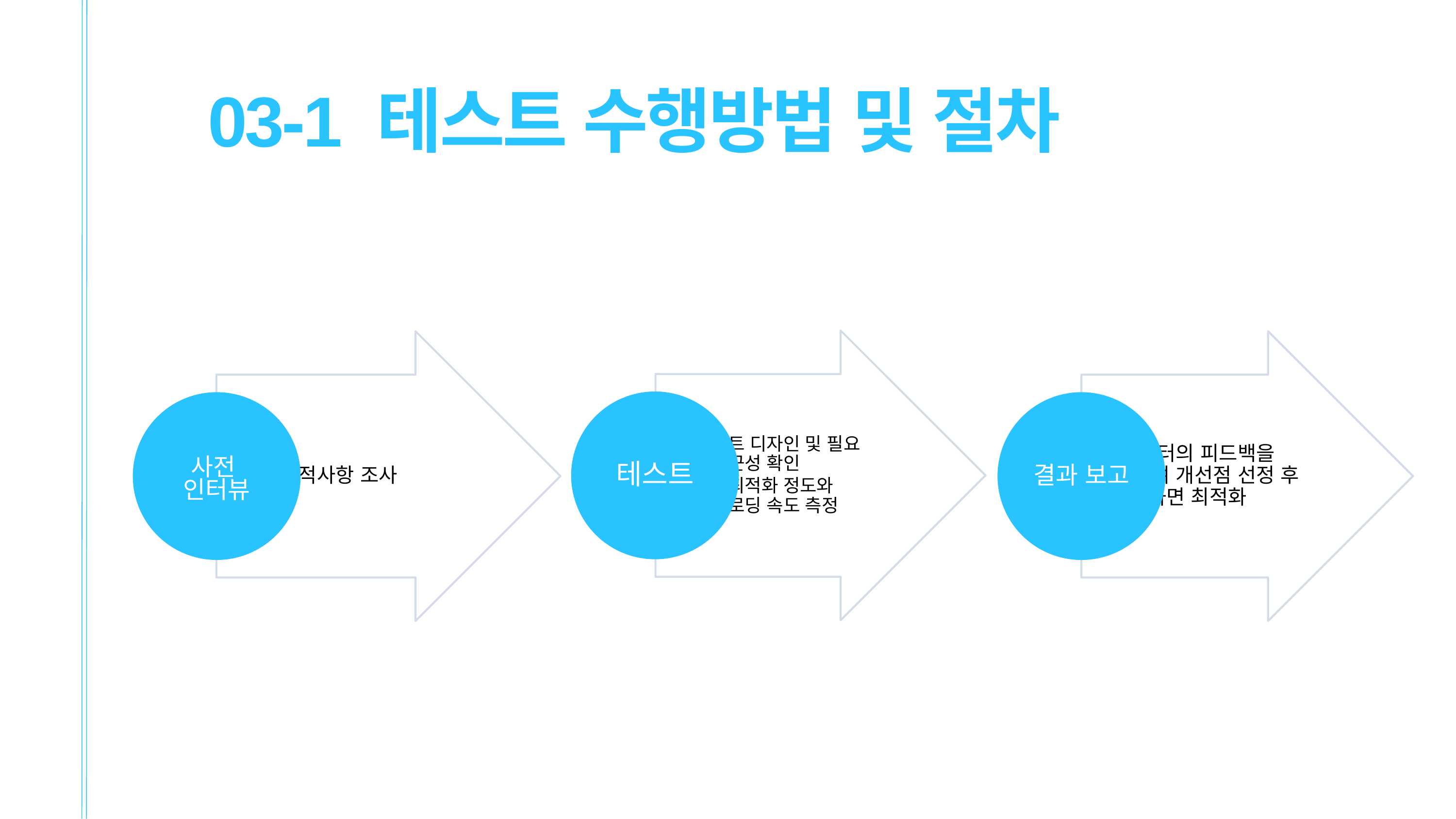

03-1 테스트 수행방법 및 절차
인적사항 조사
사전
인터뷰
웹 사이트 디자인 및 필요 메뉴 접근성 확인
모바일 최적화 정도와 페이지 로딩 속도 측정
테스트
테스터의 피드백을 참고하여 개선점 선정 후 화면 최적화
결과 보고